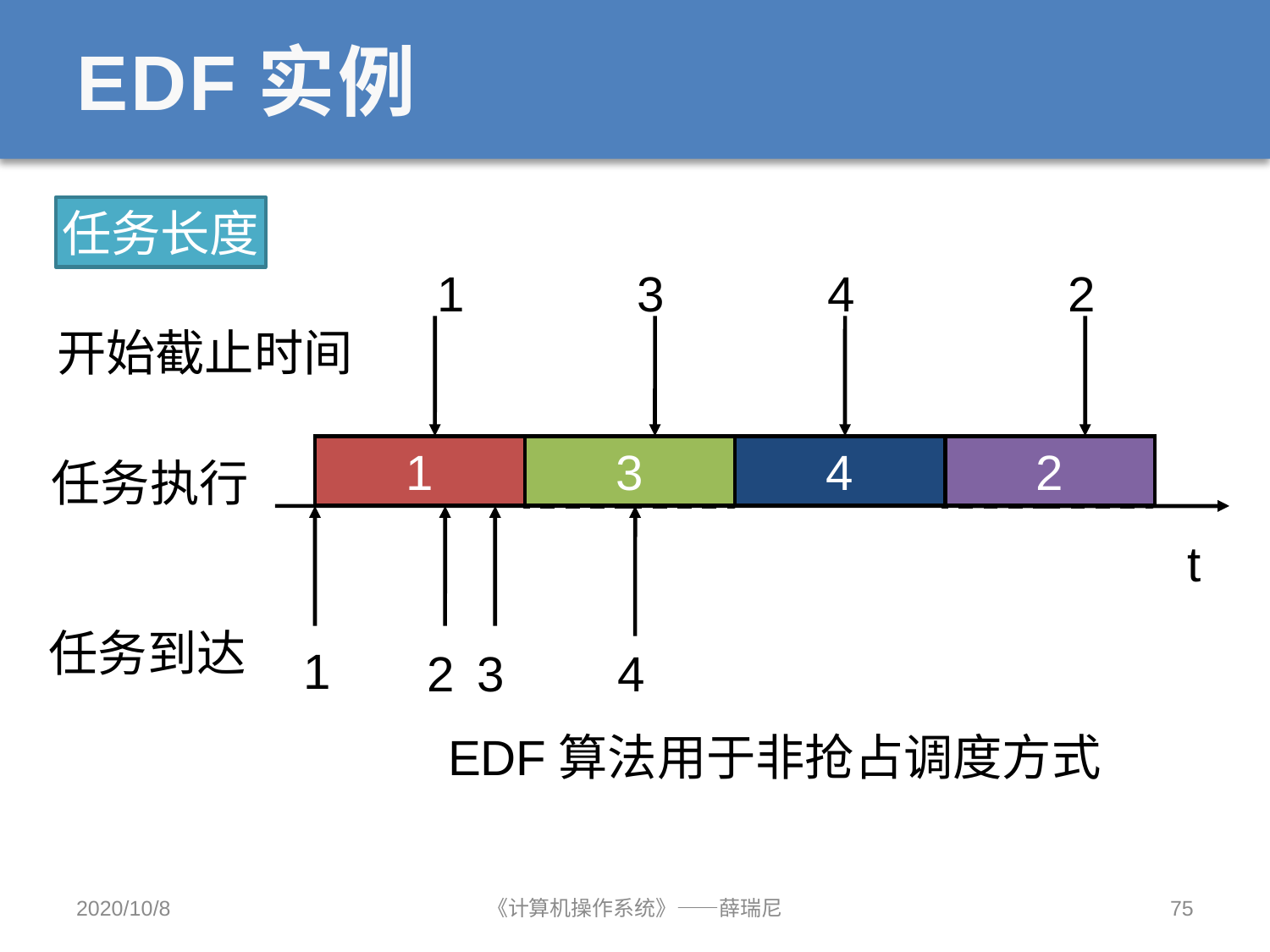

# EDF实例
任务长度
1
3
4
2
开始截止时间

1
3
4
2
任务执行

t
任务到达
1
2
3
4
EDF算法用于非抢占调度方式
2020/10/8
《计算机操作系统》——薛瑞尼
75